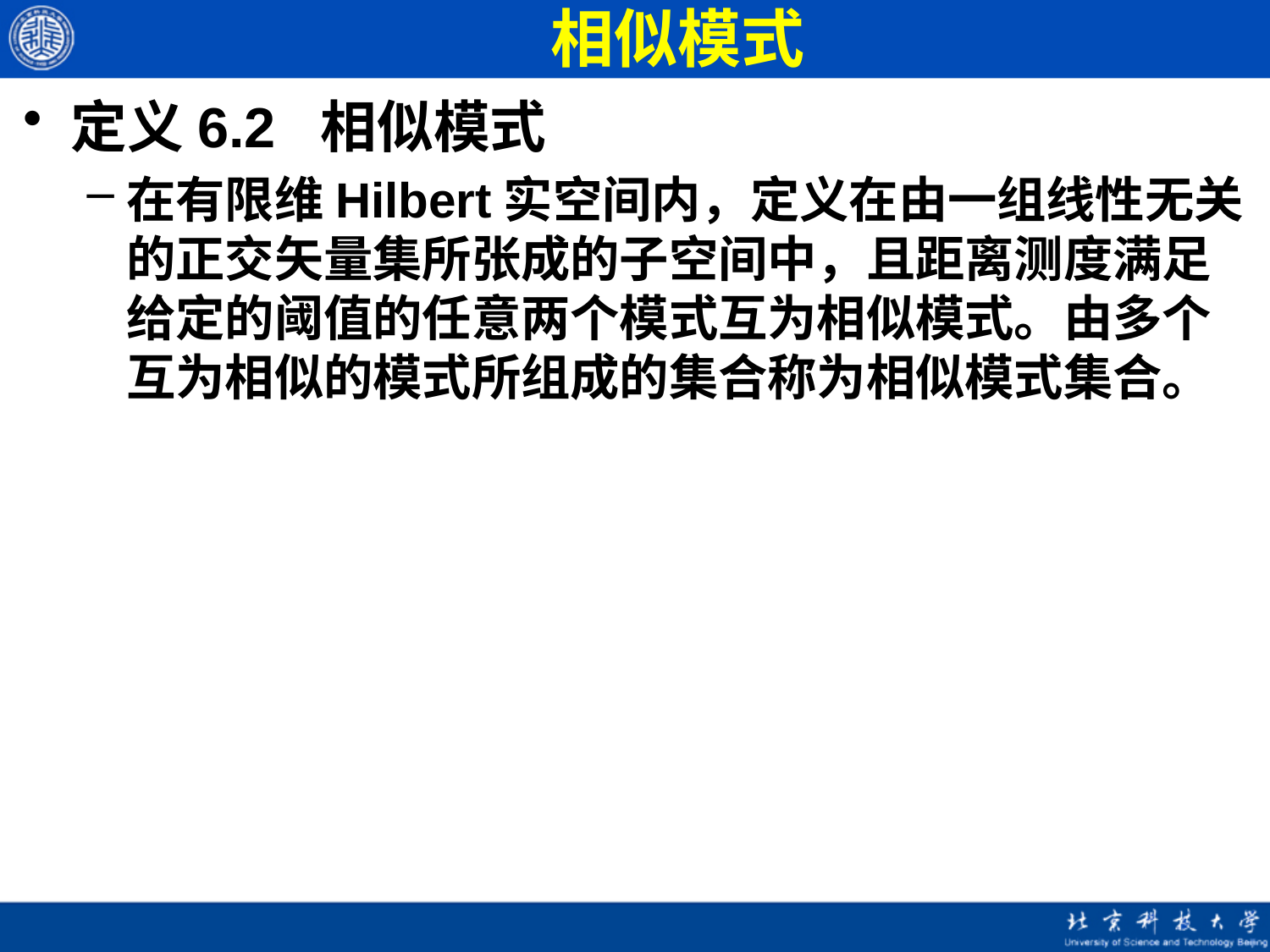

# 相似模式
定义6.2  相似模式
在有限维Hilbert实空间内，定义在由一组线性无关的正交矢量集所张成的子空间中，且距离测度满足给定的阈值的任意两个模式互为相似模式。由多个互为相似的模式所组成的集合称为相似模式集合。